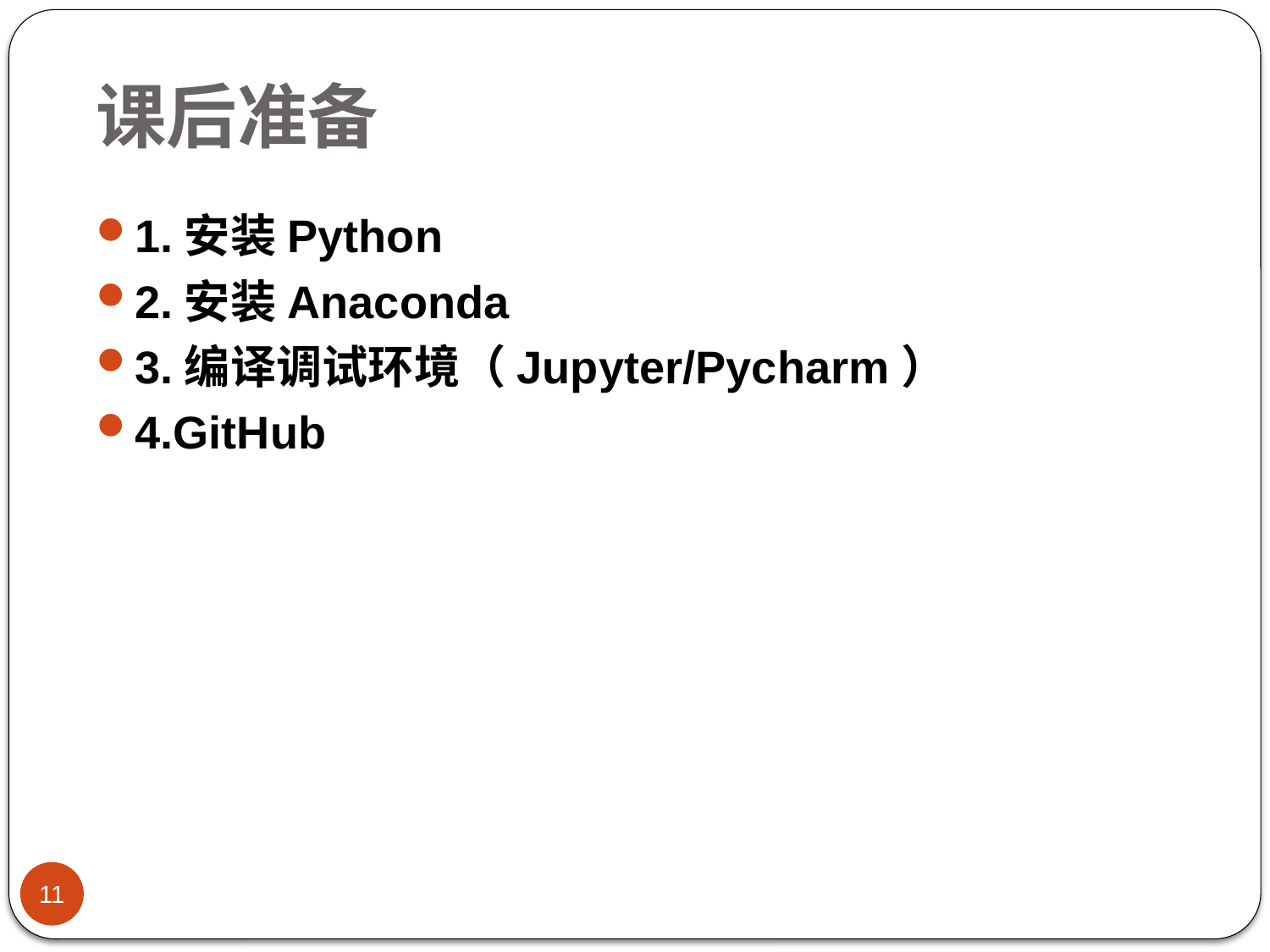

# 课后准备
1.安装Python
2.安装Anaconda
3.编译调试环境（Jupyter/Pycharm）
4.GitHub
11